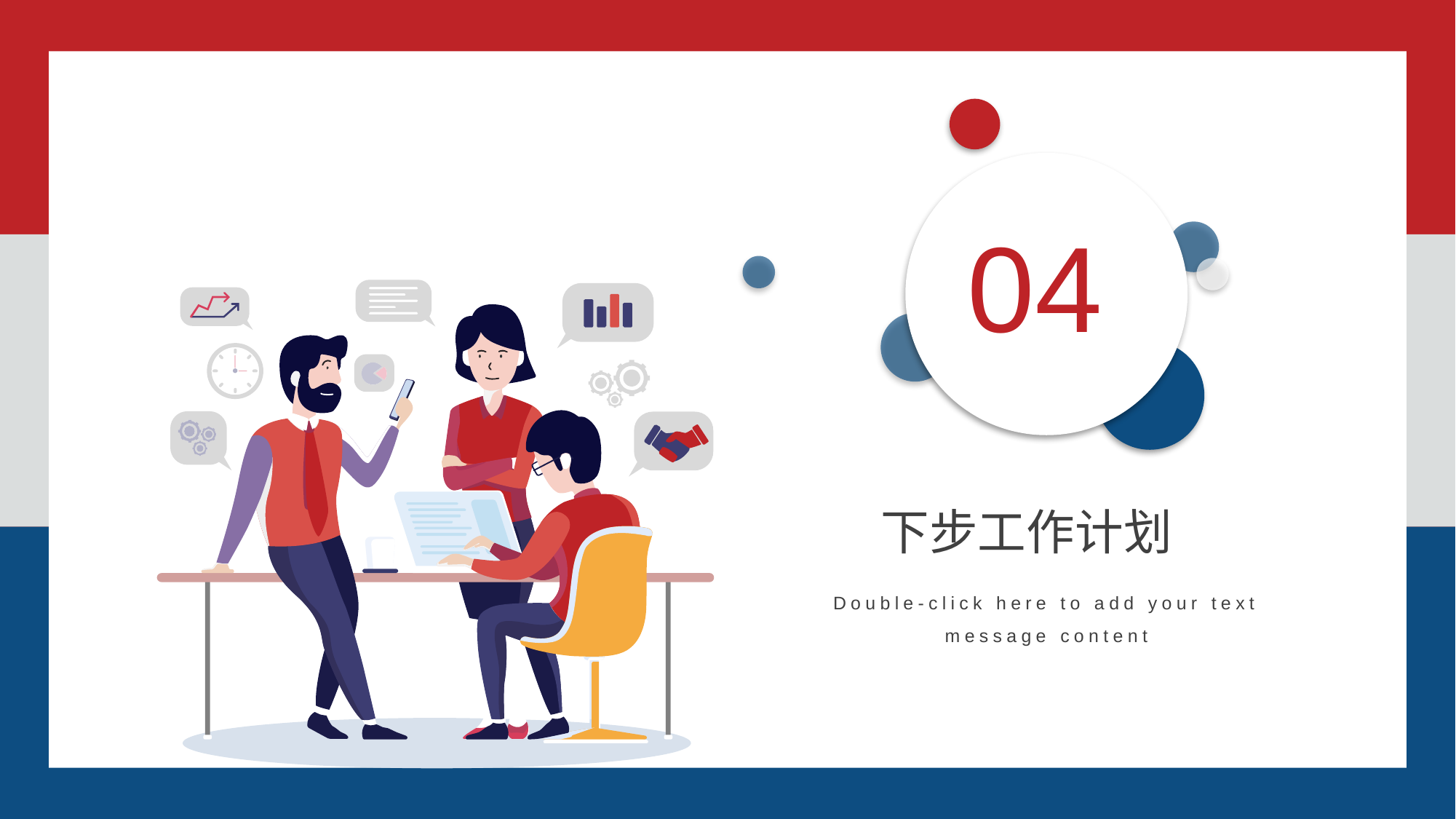

04

下步工作计划

Double-click here to add your text message content